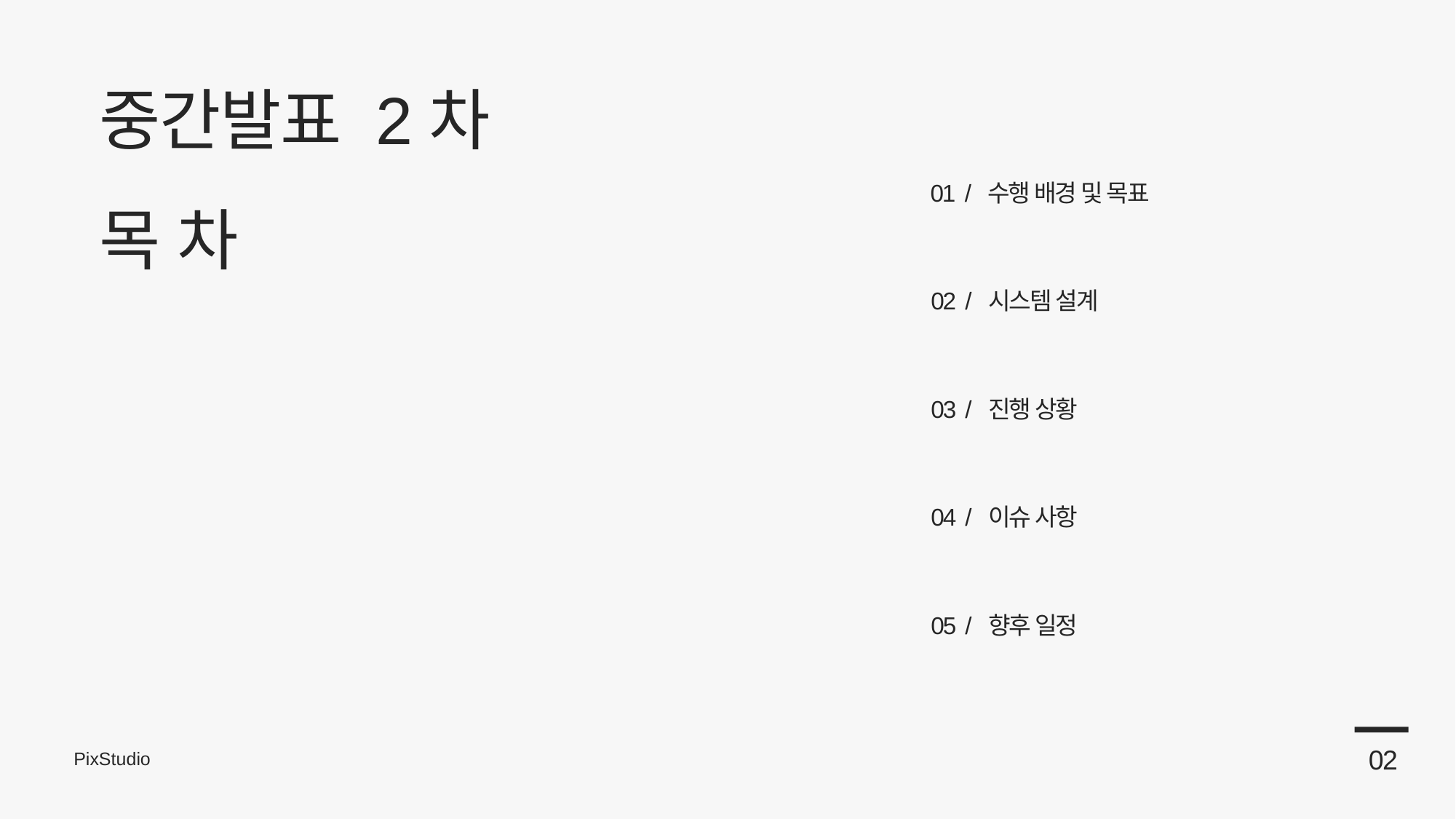

중간발표 2차
목 차
01  /  수행 배경 및 목표
02  /  시스템 설계
03  /  진행 상황
04  /  이슈 사항
05  /  향후 일정

02
PixStudio